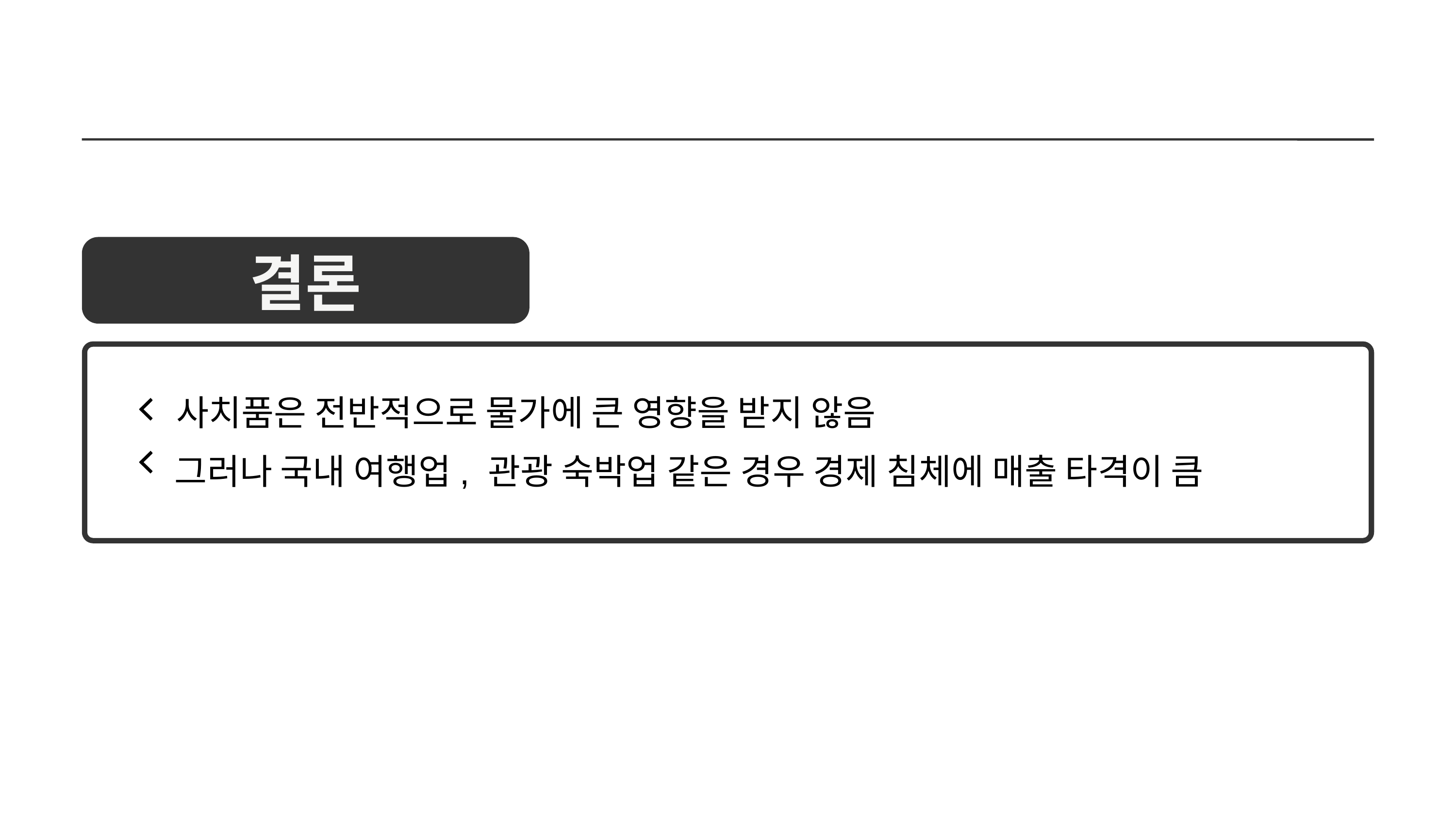

결론

사치품은 전반적으로 물가에 큰 영향을 받지 않음

그러나 국내 여행업, 관광 숙박업 같은 경우 경제 침체에 매출 타격이 큼